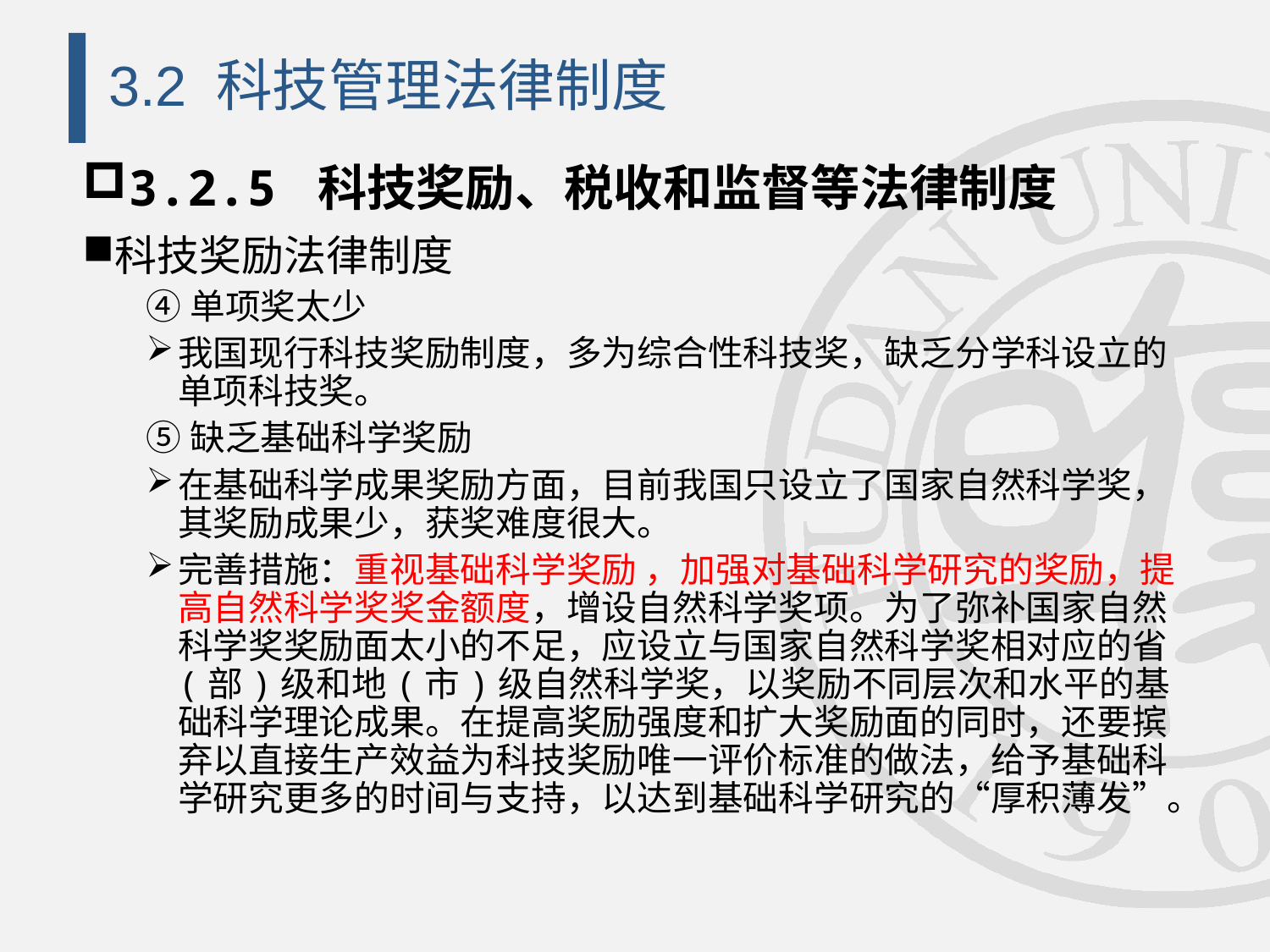

# 3.2 科技管理法律制度
3.2.5 科技奖励、税收和监督等法律制度
科技奖励法律制度
④单项奖太少
我国现行科技奖励制度，多为综合性科技奖，缺乏分学科设立的单项科技奖。
⑤缺乏基础科学奖励
在基础科学成果奖励方面，目前我国只设立了国家自然科学奖，其奖励成果少，获奖难度很大。
完善措施：重视基础科学奖励 ，加强对基础科学研究的奖励，提高自然科学奖奖金额度，增设自然科学奖项。为了弥补国家自然科学奖奖励面太小的不足，应设立与国家自然科学奖相对应的省(部)级和地(市)级自然科学奖，以奖励不同层次和水平的基础科学理论成果。在提高奖励强度和扩大奖励面的同时，还要摈弃以直接生产效益为科技奖励唯一评价标准的做法，给予基础科学研究更多的时间与支持，以达到基础科学研究的“厚积薄发”。